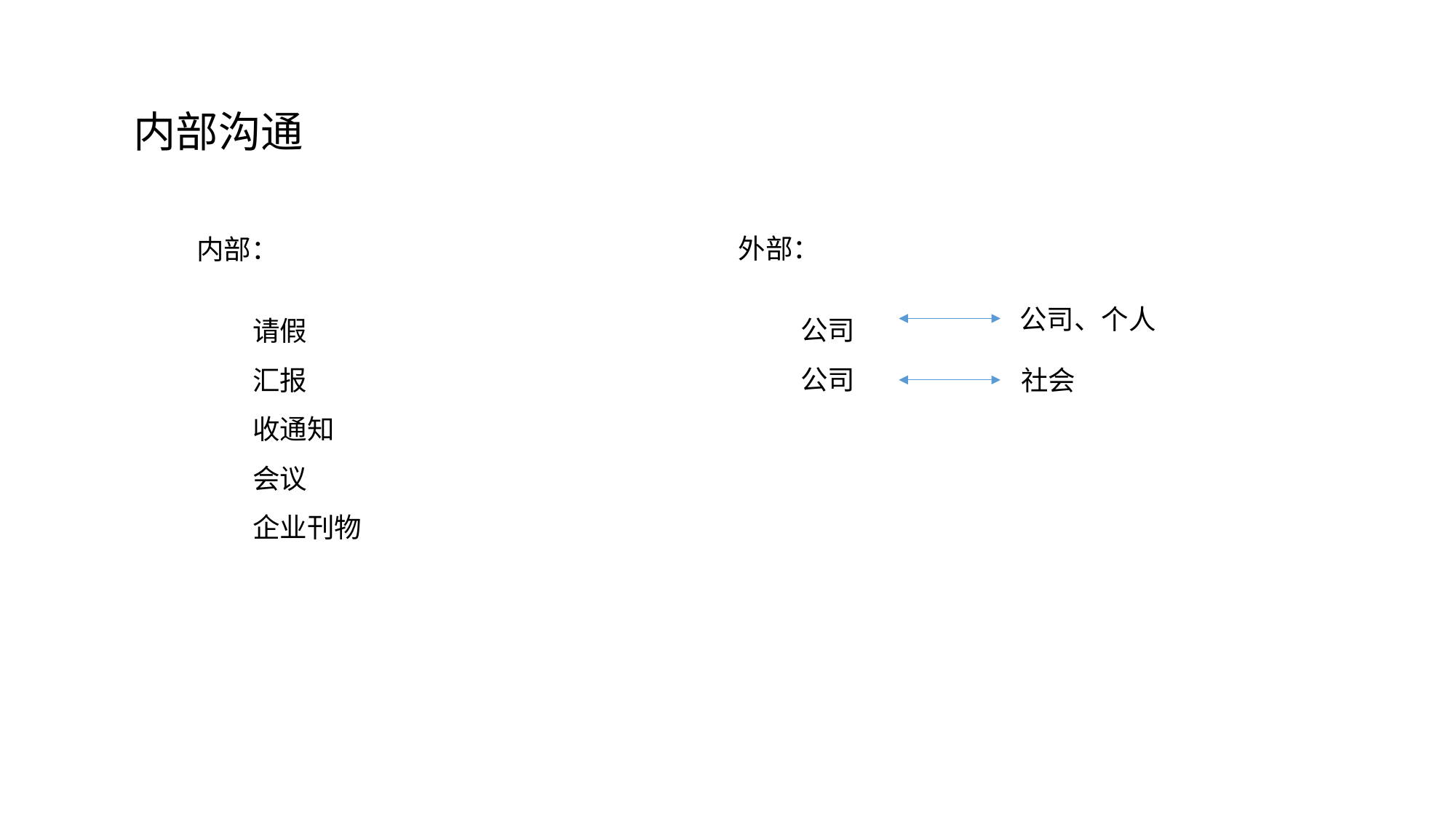

内部沟通
外部：

         公司
         公司

内部：

        请假
        汇报
        收通知
        会议
        企业刊物

公司、个人
社会